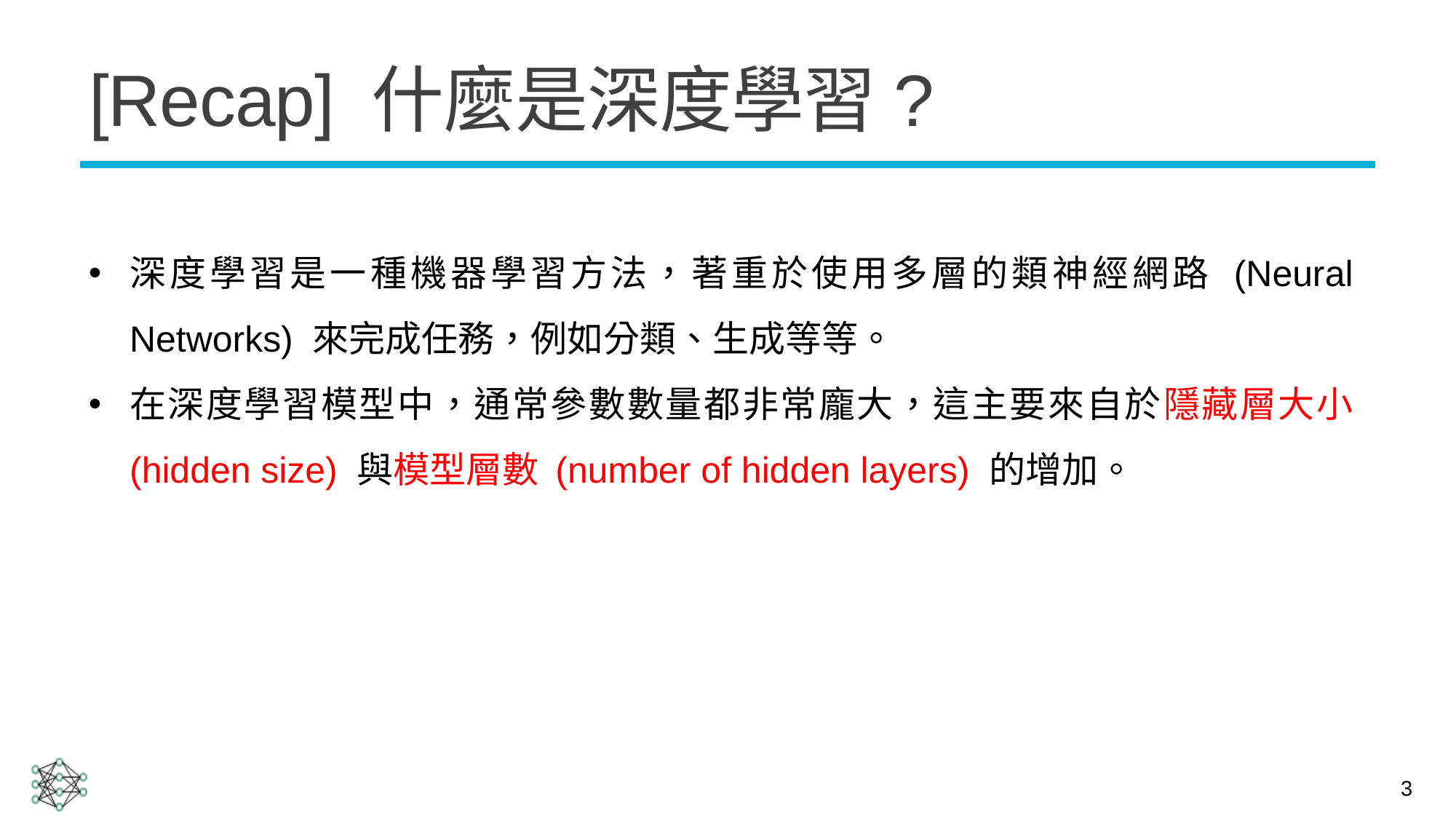

# [Recap] 什麼是深度學習?
深度學習是一種機器學習方法，著重於使用多層的類神經網路 (Neural Networks) 來完成任務，例如分類、生成等等。
在深度學習模型中，通常參數數量都非常龐大，這主要來自於隱藏層大小 (hidden size) 與模型層數 (number of hidden layers) 的增加。
3